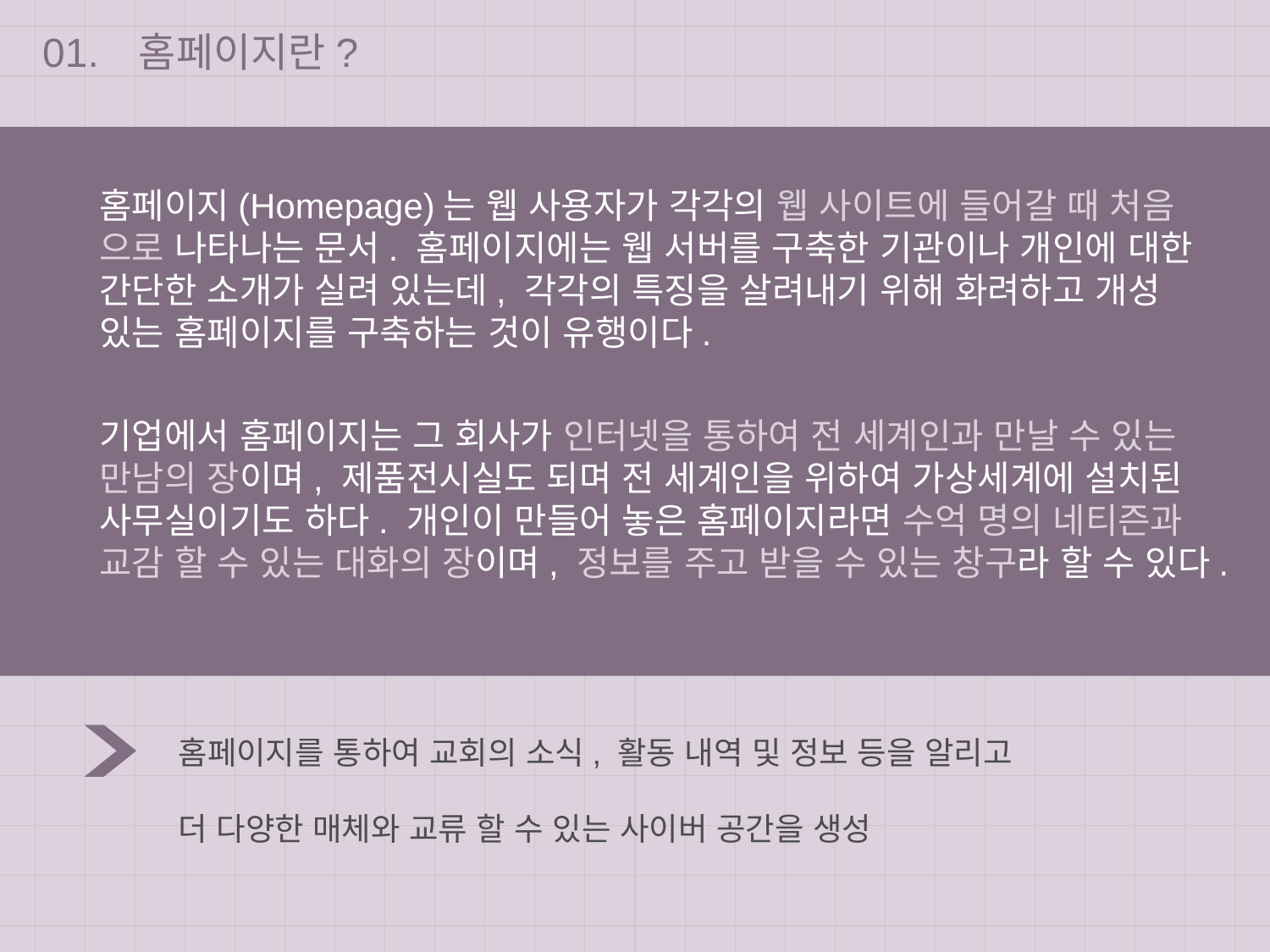

01.
홈페이지란?

홈페이지(Homepage)는 웹 사용자가 각각의 웹 사이트에 들어갈 때 처음
으로 나타나는 문서. 홈페이지에는 웹 서버를 구축한 기관이나 개인에 대한
간단한 소개가 실려 있는데, 각각의 특징을 살려내기 위해 화려하고 개성
있는 홈페이지를 구축하는 것이 유행이다.
기업에서 홈페이지는 그 회사가 인터넷을 통하여 전 세계인과 만날 수 있는
만남의 장이며, 제품전시실도 되며 전 세계인을 위하여 가상세계에 설치된
사무실이기도 하다. 개인이 만들어 놓은 홈페이지라면 수억 명의 네티즌과
교감 할 수 있는 대화의 장이며, 정보를 주고 받을 수 있는 창구라 할 수 있다.

홈페이지를 통하여 교회의 소식, 활동 내역 및 정보 등을 알리고

더 다양한 매체와 교류 할 수 있는 사이버 공간을 생성